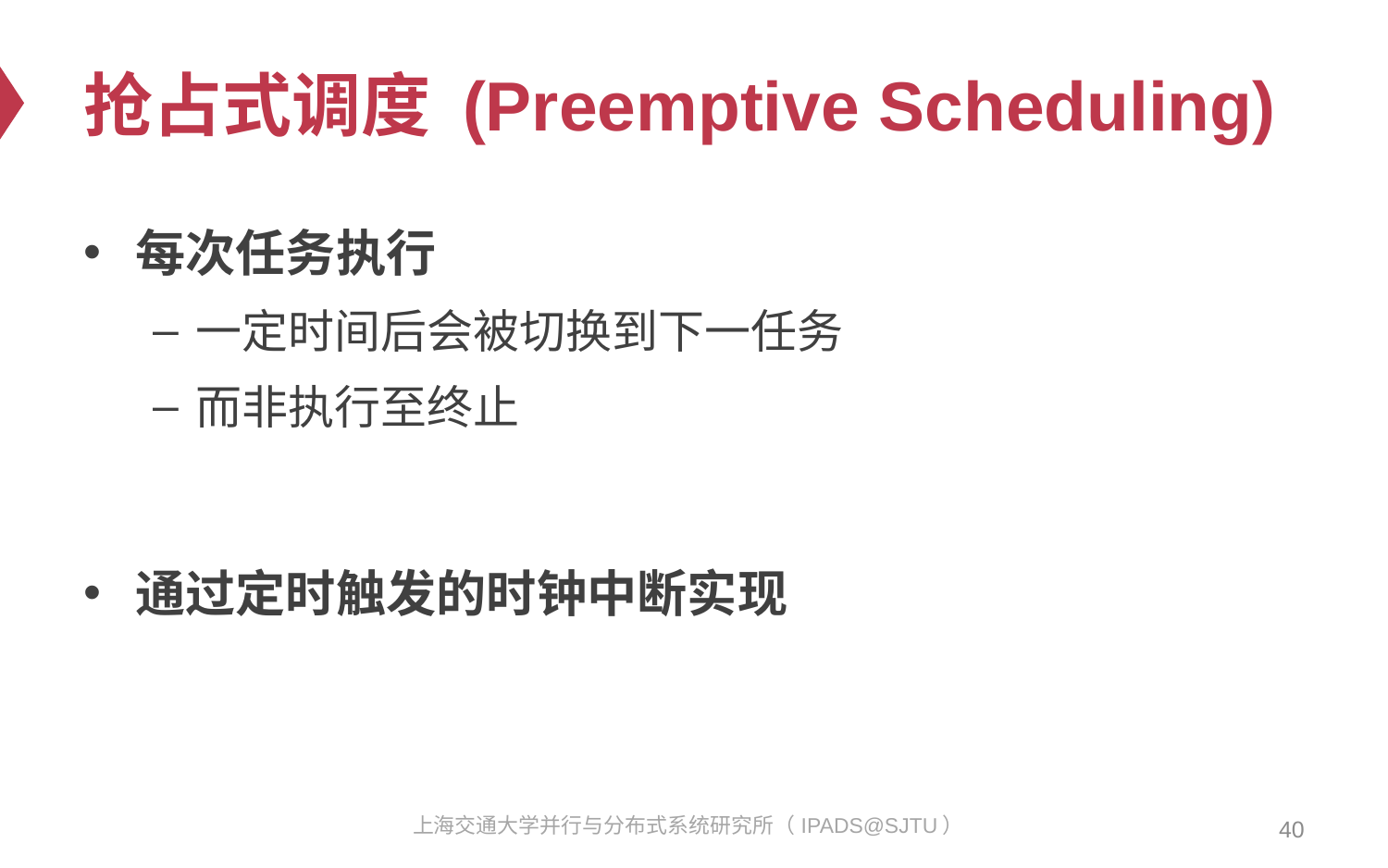

# 抢占式调度 (Preemptive Scheduling)
每次任务执行
一定时间后会被切换到下一任务
而非执行至终止

通过定时触发的时钟中断实现
上海交通大学并行与分布式系统研究所（IPADS@SJTU）
40